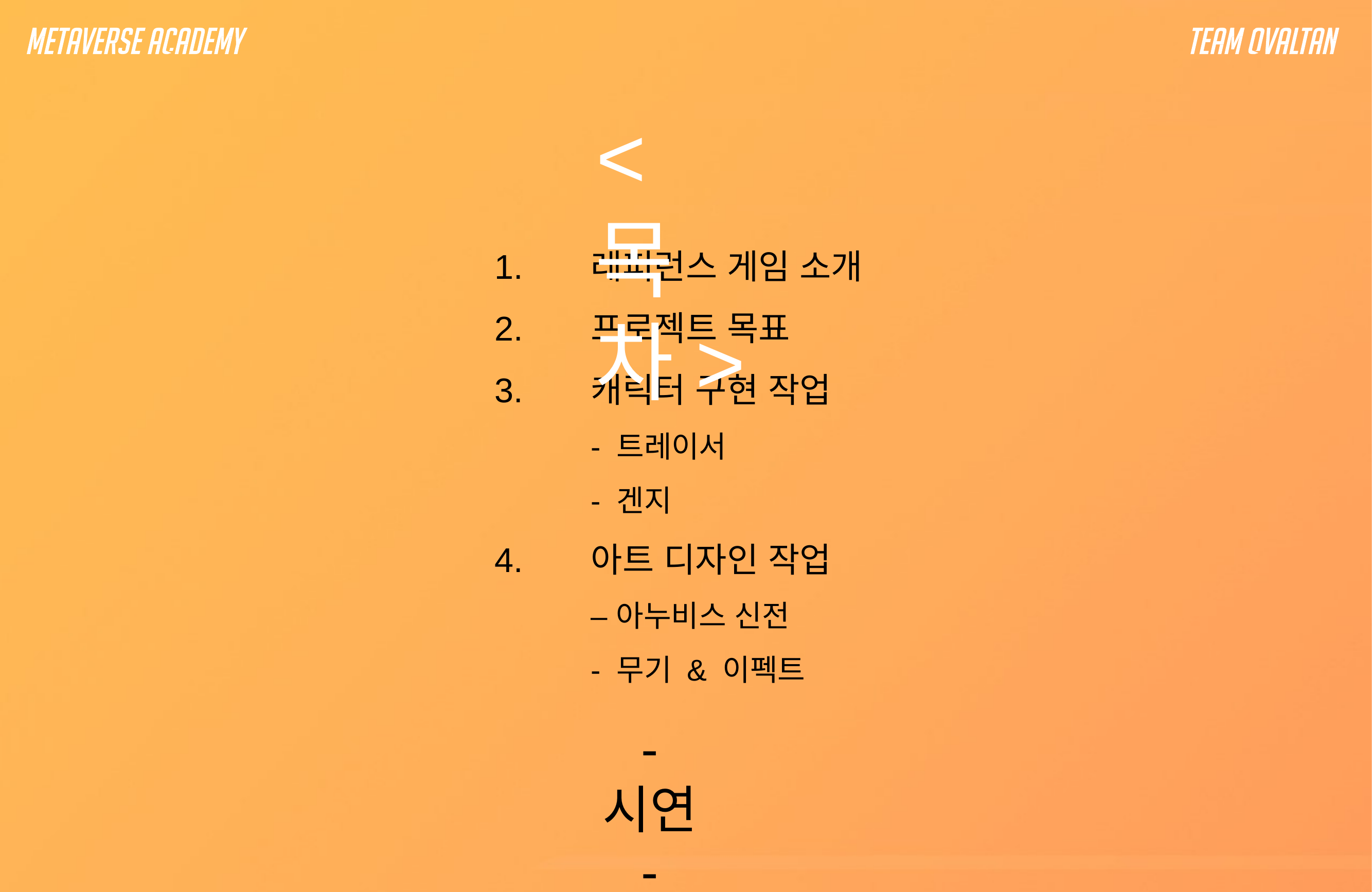

<목차>
레퍼런스 게임 소개
프로젝트 목표
캐릭터 구현 작업
- 트레이서
- 겐지
아트 디자인 작업
– 아누비스 신전
- 무기 & 이펙트
- 시연 -